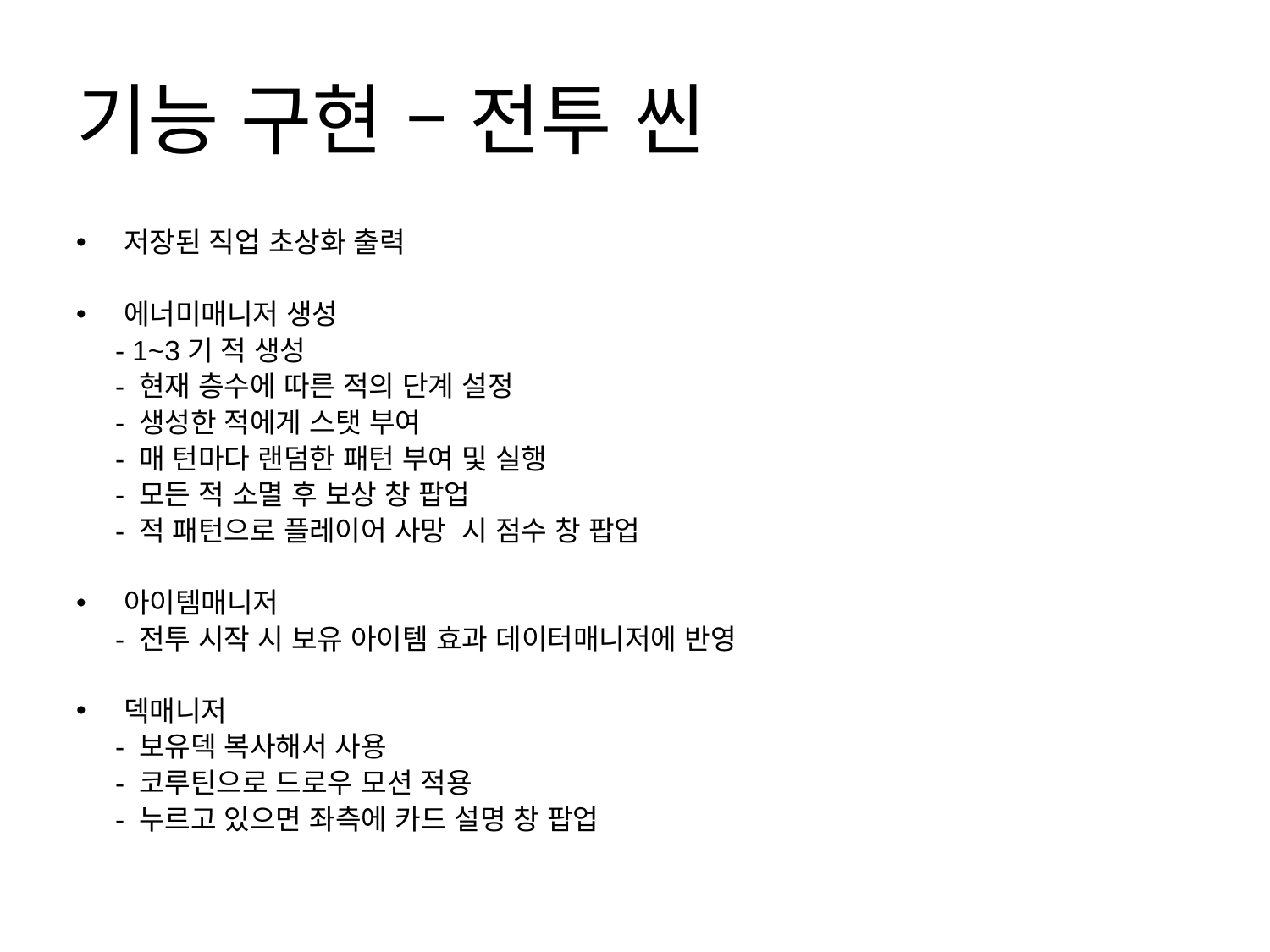

# 기능 구현 – 전투 씬
저장된 직업 초상화 출력

에너미매니저 생성
     - 1~3기 적 생성
     - 현재 층수에 따른 적의 단계 설정
     - 생성한 적에게 스탯 부여
     - 매 턴마다 랜덤한 패턴 부여 및 실행
     - 모든 적 소멸 후 보상 창 팝업
     - 적 패턴으로 플레이어 사망  시 점수 창 팝업

아이템매니저
     - 전투 시작 시 보유 아이템 효과 데이터매니저에 반영

덱매니저
     - 보유덱 복사해서 사용
     - 코루틴으로 드로우 모션 적용
     - 누르고 있으면 좌측에 카드 설명 창 팝업